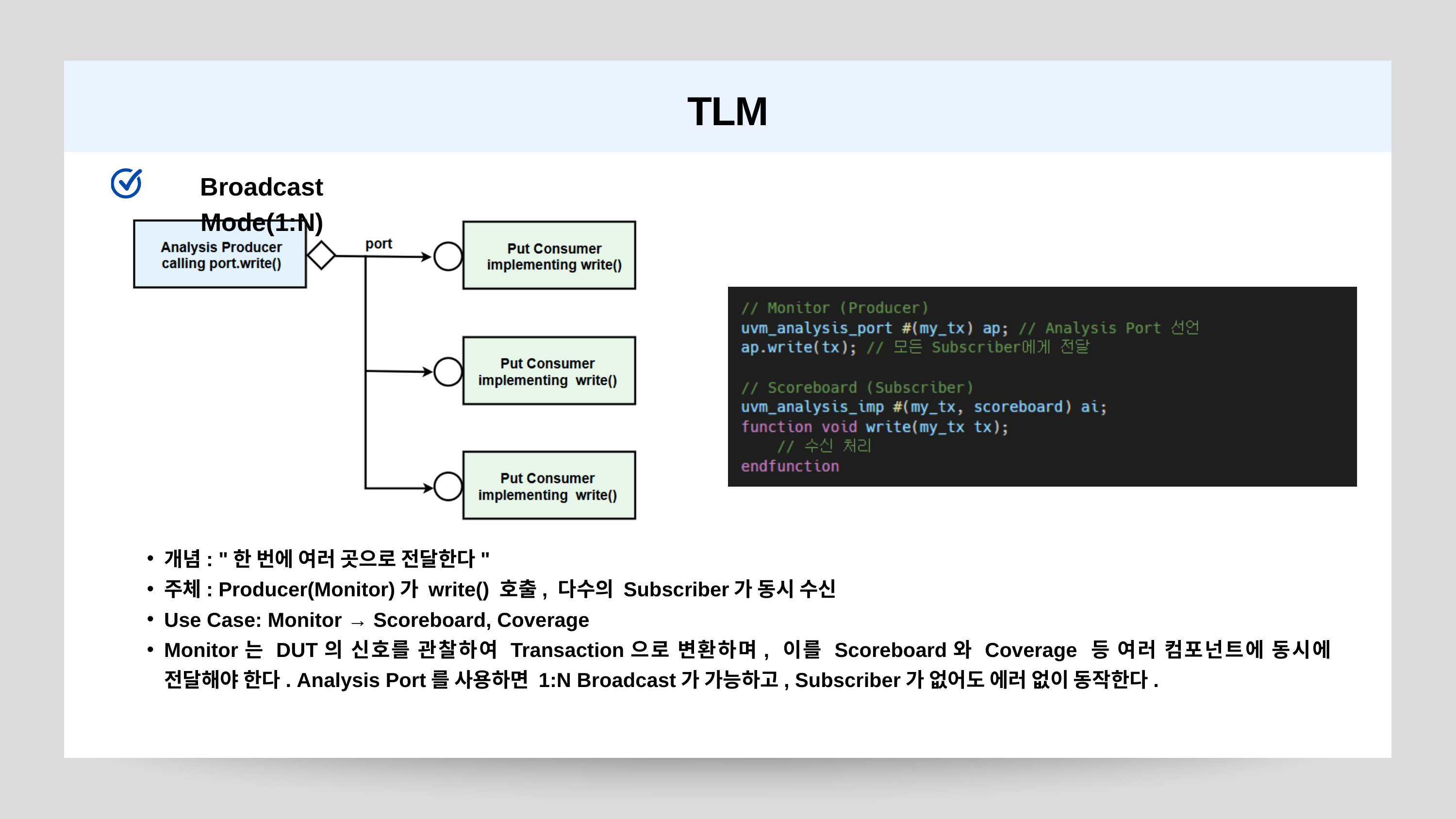

TLM
Broadcast Mode(1:N)

개념: "한 번에 여러 곳으로 전달한다"
주체: Producer(Monitor)가 write() 호출, 다수의 Subscriber가 동시 수신
Use Case: Monitor → Scoreboard, Coverage
Monitor는 DUT의 신호를 관찰하여 Transaction으로 변환하며, 이를 Scoreboard와 Coverage 등 여러 컴포넌트에 동시에 전달해야 한다. Analysis Port를 사용하면 1:N Broadcast가 가능하고, Subscriber가 없어도 에러 없이 동작한다.